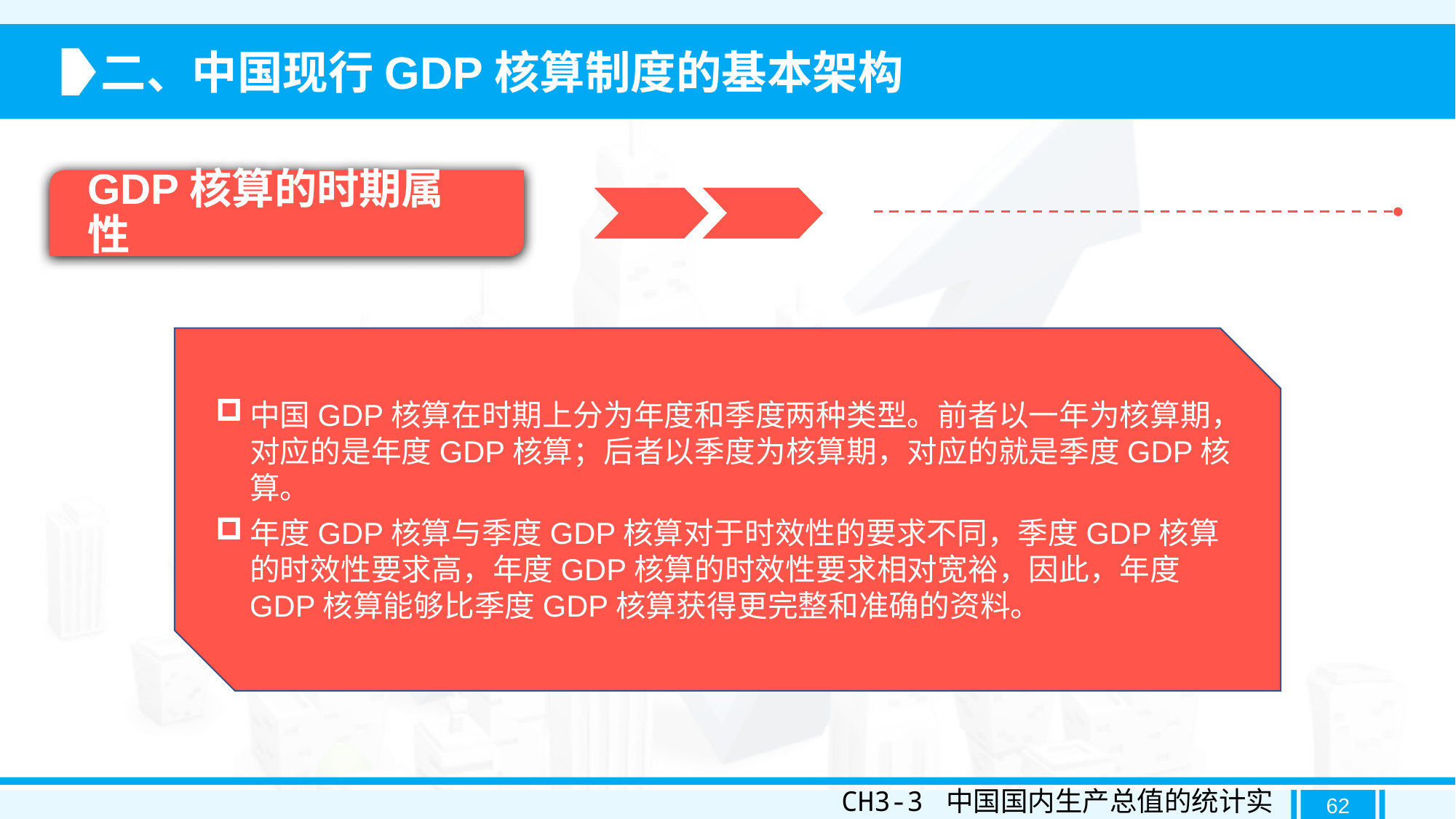

二、中国现行GDP核算制度的基本架构

GDP核算的时期属性

中国GDP核算在时期上分为年度和季度两种类型。前者以一年为核算期，对应的是年度GDP核算；后者以季度为核算期，对应的就是季度GDP核算。
年度GDP核算与季度GDP核算对于时效性的要求不同，季度GDP核算的时效性要求高，年度GDP核算的时效性要求相对宽裕，因此，年度GDP核算能够比季度GDP核算获得更完整和准确的资料。
CH3-3 中国国内生产总值的统计实践
62